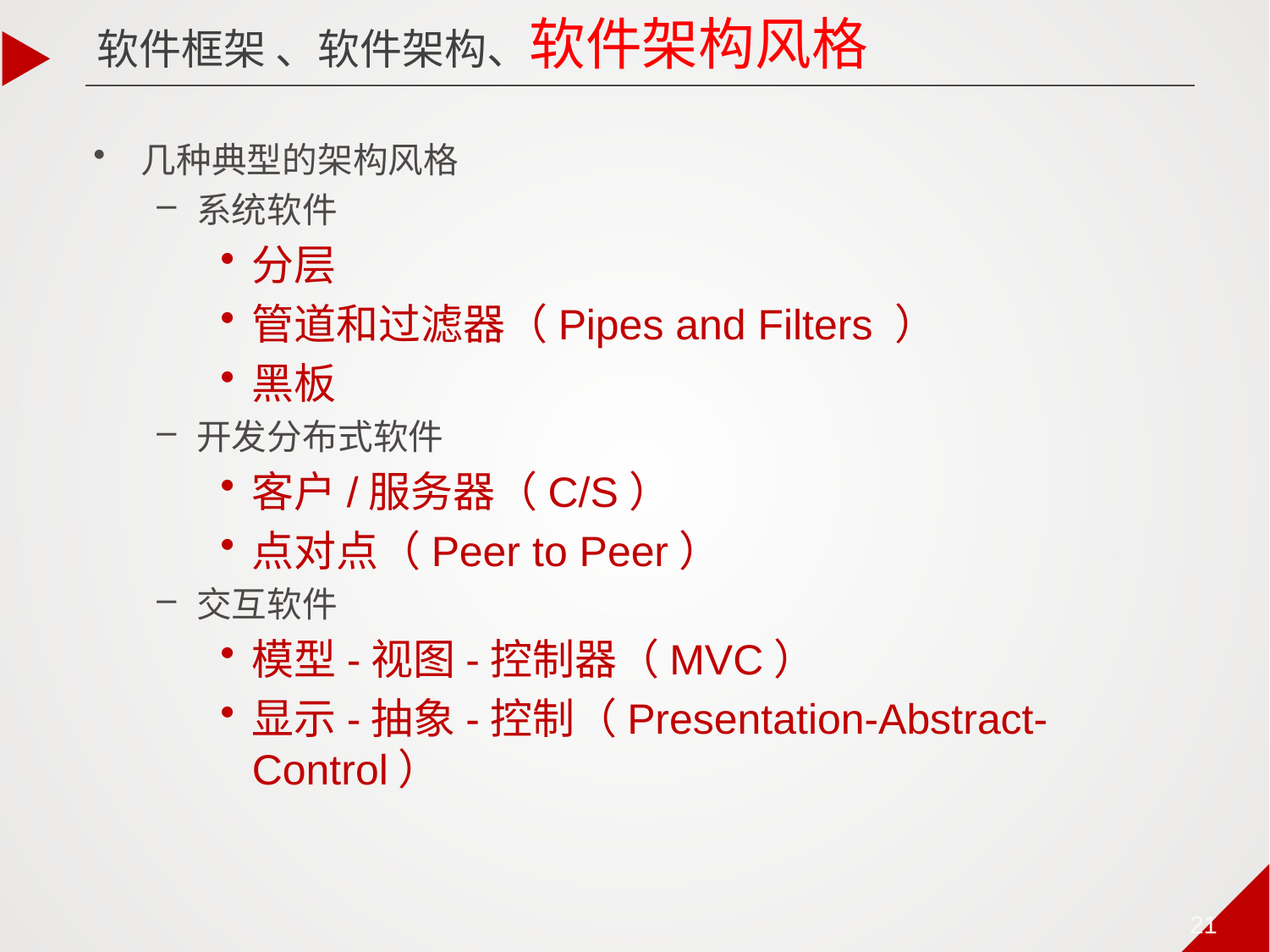

软件框架 、软件架构、软件架构风格

几种典型的架构风格
系统软件
分层
管道和过滤器（Pipes and Filters ）
黑板
开发分布式软件
客户/服务器（C/S）
点对点（Peer to Peer）
交互软件
模型-视图-控制器（MVC）
显示-抽象-控制（Presentation-Abstract-Control）